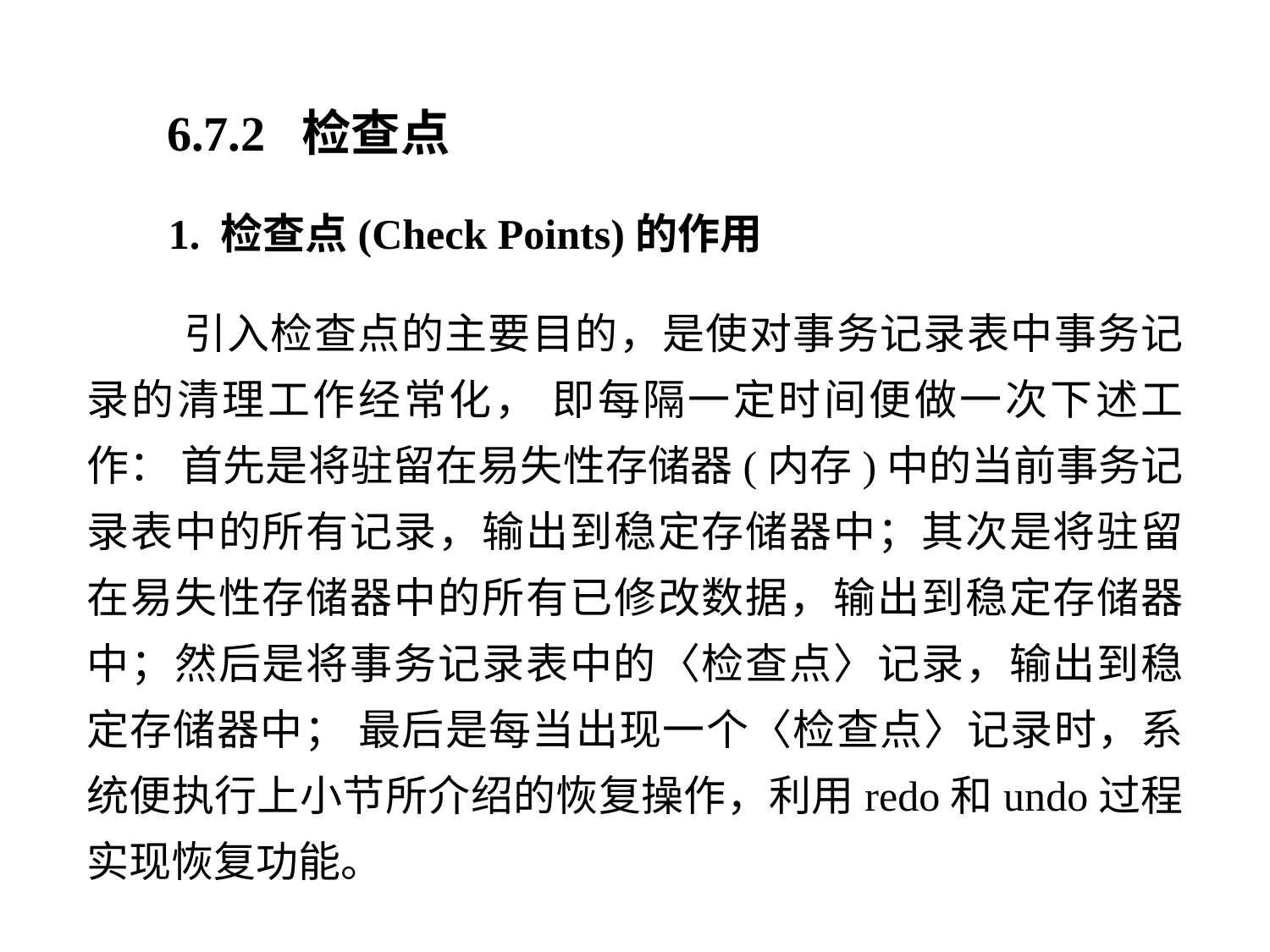

6.7.2  检查点
1. 检查点(Check Points)的作用
        引入检查点的主要目的，是使对事务记录表中事务记录的清理工作经常化， 即每隔一定时间便做一次下述工作： 首先是将驻留在易失性存储器(内存)中的当前事务记录表中的所有记录，输出到稳定存储器中；其次是将驻留在易失性存储器中的所有已修改数据，输出到稳定存储器中；然后是将事务记录表中的〈检查点〉记录，输出到稳定存储器中； 最后是每当出现一个〈检查点〉记录时，系统便执行上小节所介绍的恢复操作，利用redo和undo过程实现恢复功能。